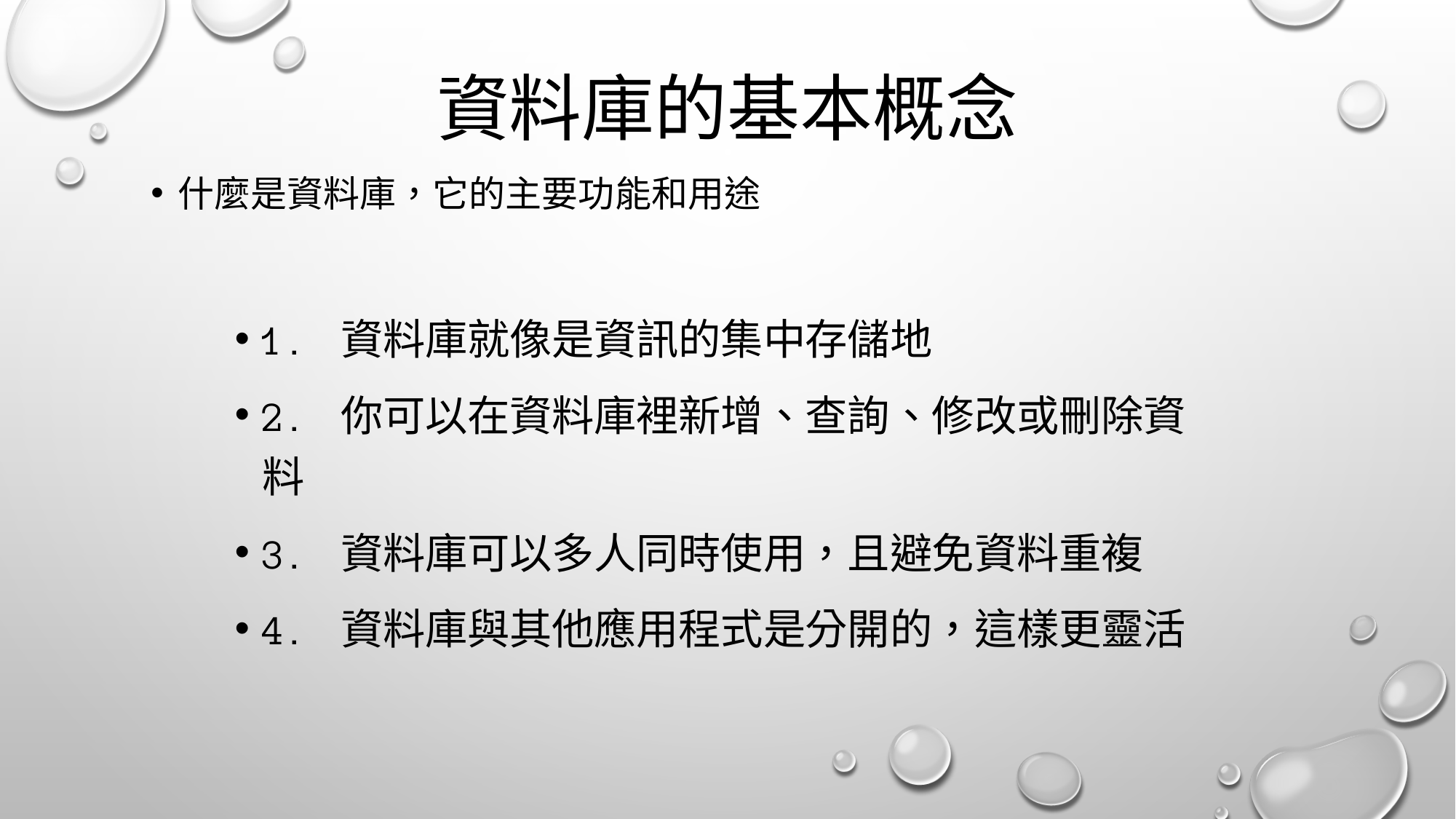

# 資料庫的基本概念
什麼是資料庫，它的主要功能和用途
1. 資料庫就像是資訊的集中存儲地
2. 你可以在資料庫裡新增、查詢、修改或刪除資料
3. 資料庫可以多人同時使用，且避免資料重複
4. 資料庫與其他應用程式是分開的，這樣更靈活